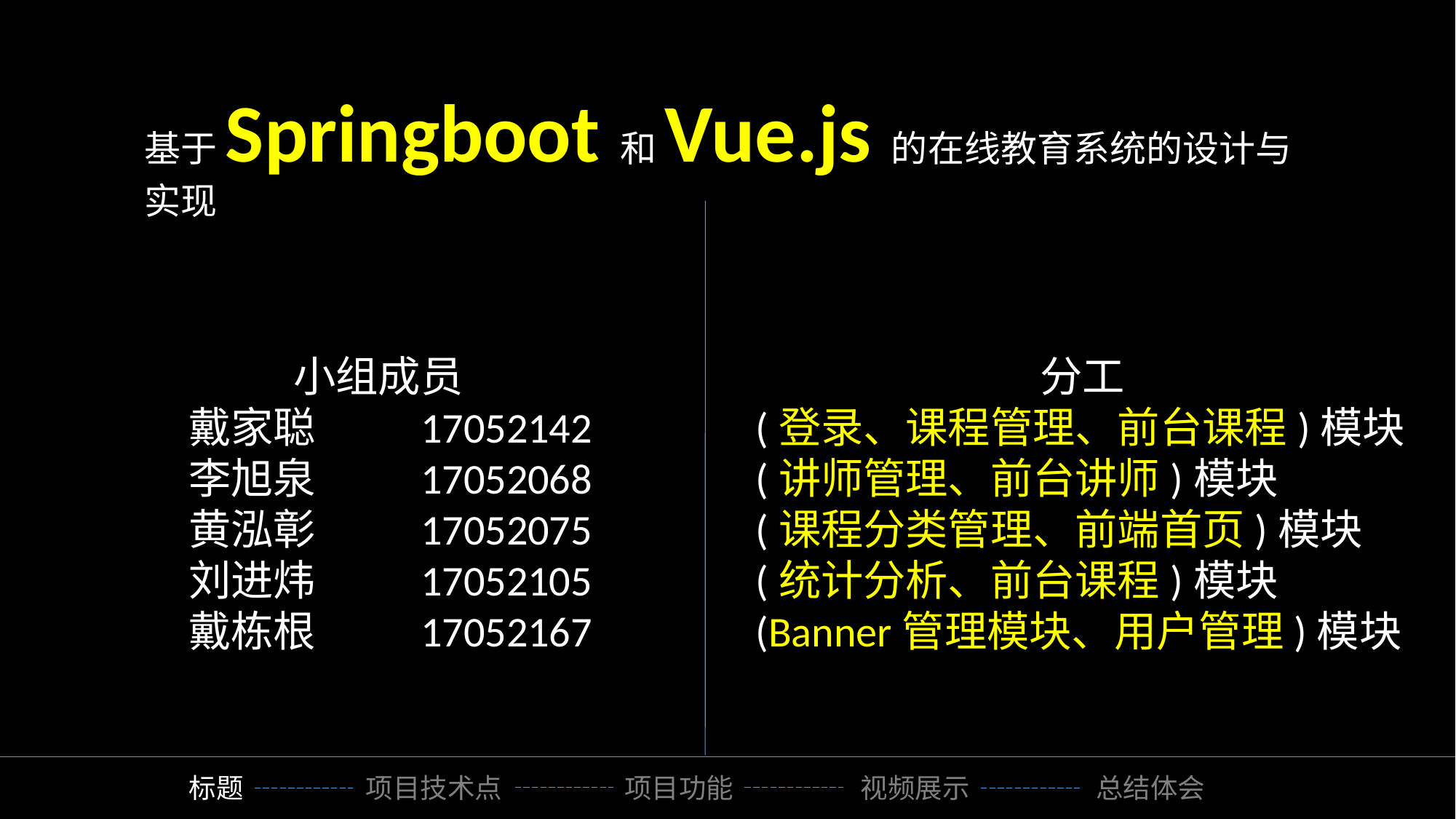

基于Springboot和Vue.js的在线教育系统的设计与实现
          小组成员
戴家聪          17052142
李旭泉          17052068
黄泓彰          17052075
刘进炜          17052105
戴栋根          17052167
                             分工
(登录、课程管理、前台课程)模块
(讲师管理、前台讲师)模块
(课程分类管理、前端首页)模块
(统计分析、前台课程)模块
(Banner管理模块、用户管理)模块
标题
项目技术点
项目功能
视频展示
总结体会